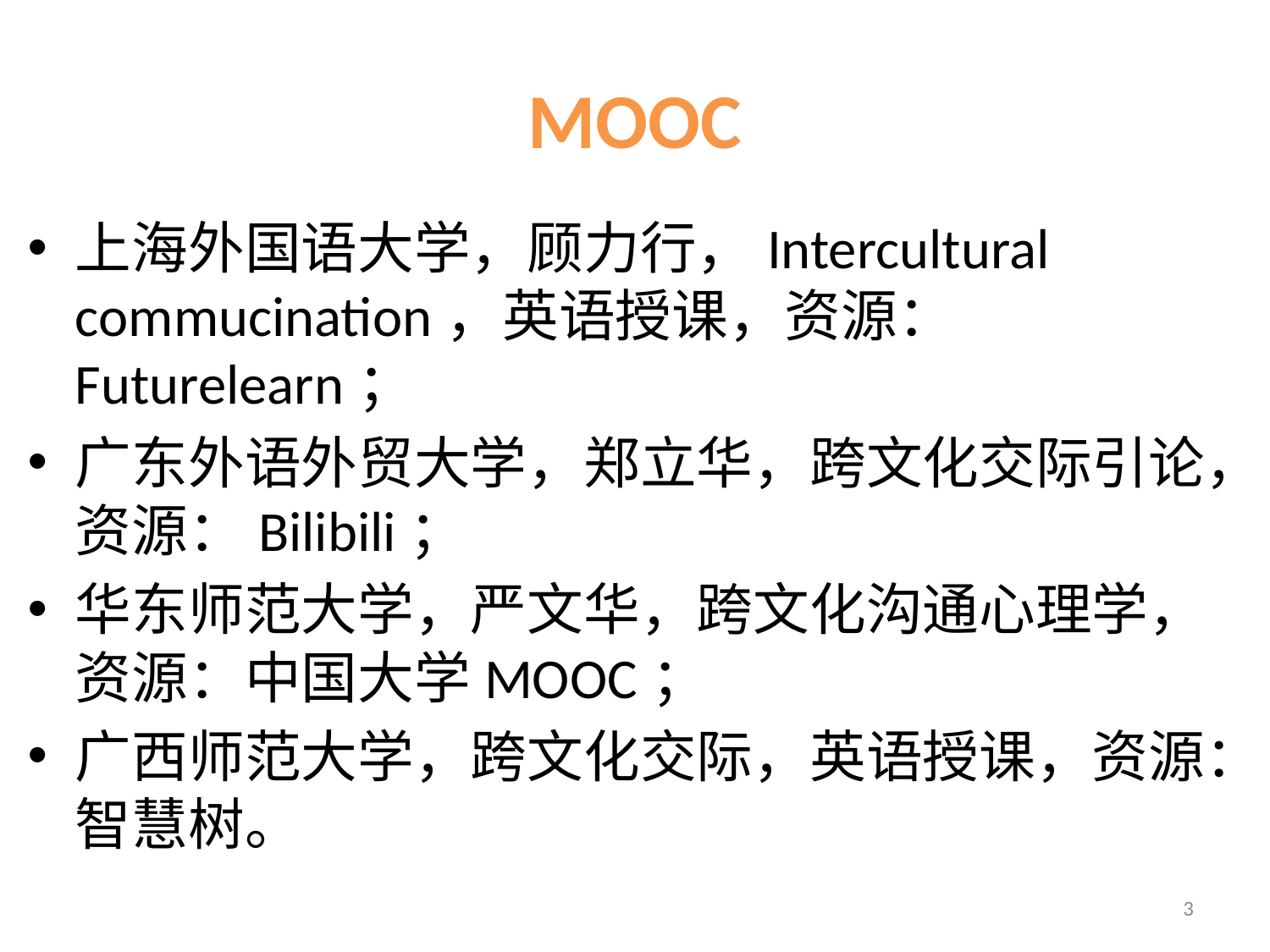

# MOOC
上海外国语大学，顾力行，Intercultural commucination，英语授课，资源：Futurelearn；
广东外语外贸大学，郑立华，跨文化交际引论，资源：Bilibili；
华东师范大学，严文华，跨文化沟通心理学，资源：中国大学MOOC；
广西师范大学，跨文化交际，英语授课，资源：智慧树。
3